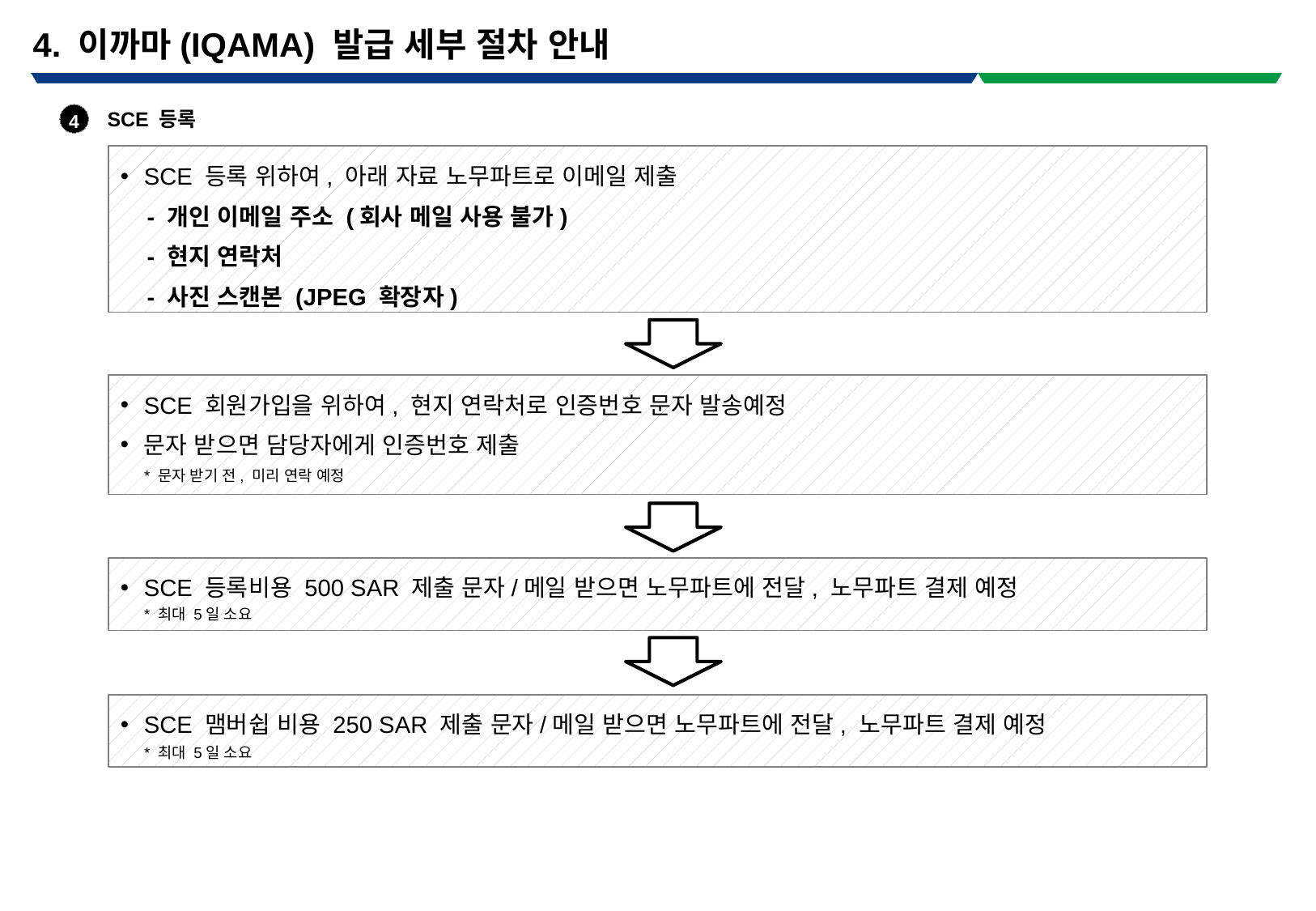

4. 이까마(IQAMA) 발급 세부 절차 안내
SCE 등록
4

SCE 등록 위하여, 아래 자료 노무파트로 이메일 제출
    - 개인 이메일 주소 (회사 메일 사용 불가)
    - 현지 연락처
    - 사진 스캔본 (JPEG 확장자)

SCE 회원가입을 위하여, 현지 연락처로 인증번호 문자 발송예정
문자 받으면 담당자에게 인증번호 제출

* 문자 받기 전, 미리 연락 예정

SCE 등록비용 500 SAR 제출 문자/메일 받으면 노무파트에 전달, 노무파트 결제 예정

* 최대 5일 소요

SCE 맴버쉽 비용 250 SAR 제출 문자/메일 받으면 노무파트에 전달, 노무파트 결제 예정

* 최대 5일 소요